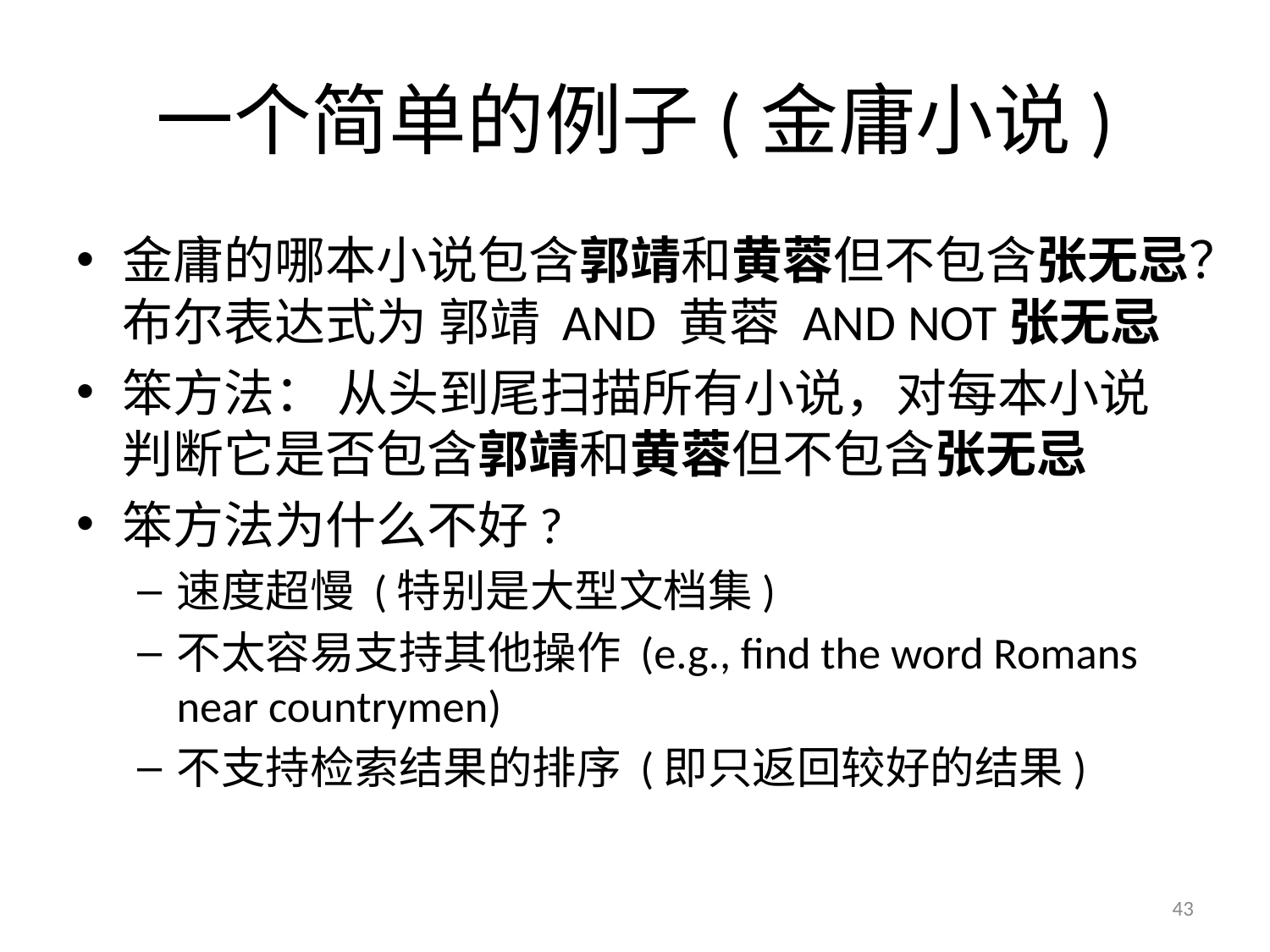

# 一个简单的例子(金庸小说)
金庸的哪本小说包含郭靖和黄蓉但不包含张无忌？布尔表达式为 郭靖 AND 黄蓉 AND NOT张无忌
笨方法： 从头到尾扫描所有小说，对每本小说判断它是否包含郭靖和黄蓉但不包含张无忌
笨方法为什么不好?
速度超慢 (特别是大型文档集)
不太容易支持其他操作 (e.g., find the word Romans near countrymen)
不支持检索结果的排序 (即只返回较好的结果)
43